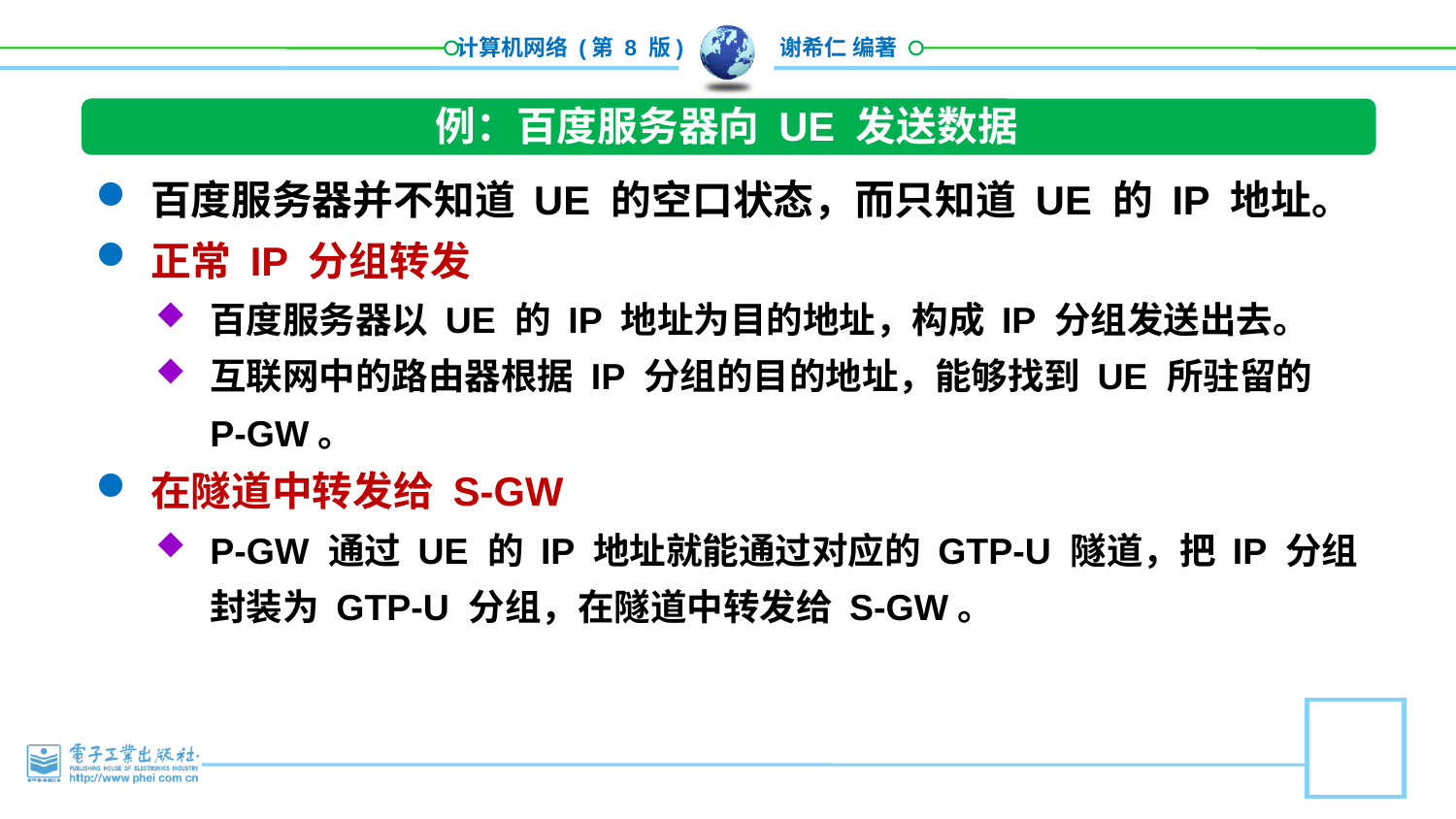

例：百度服务器向 UE 发送数据

百度服务器并不知道 UE 的空口状态，而只知道 UE 的 IP 地址。
正常 IP 分组转发
百度服务器以 UE 的 IP 地址为目的地址，构成 IP 分组发送出去。
互联网中的路由器根据 IP 分组的目的地址，能够找到 UE 所驻留的 P-GW。
在隧道中转发给 S-GW
P-GW 通过 UE 的 IP 地址就能通过对应的 GTP-U 隧道，把 IP 分组封装为 GTP-U 分组，在隧道中转发给 S-GW。